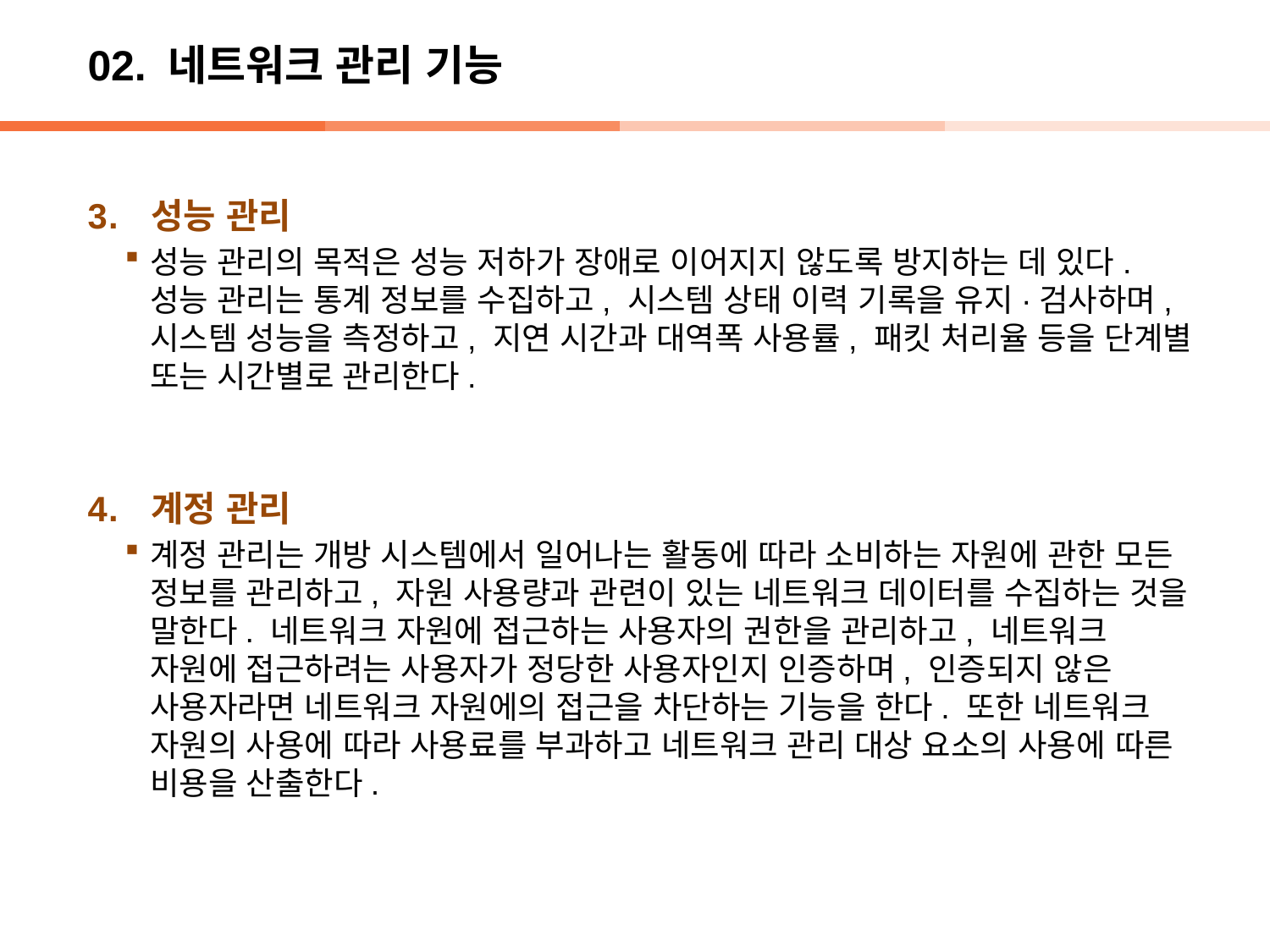

# 02. 네트워크 관리 기능
성능 관리
성능 관리의 목적은 성능 저하가 장애로 이어지지 않도록 방지하는 데 있다. 성능 관리는 통계 정보를 수집하고, 시스템 상태 이력 기록을 유지·검사하며, 시스템 성능을 측정하고, 지연 시간과 대역폭 사용률, 패킷 처리율 등을 단계별 또는 시간별로 관리한다.

계정 관리
계정 관리는 개방 시스템에서 일어나는 활동에 따라 소비하는 자원에 관한 모든 정보를 관리하고, 자원 사용량과 관련이 있는 네트워크 데이터를 수집하는 것을 말한다. 네트워크 자원에 접근하는 사용자의 권한을 관리하고, 네트워크 자원에 접근하려는 사용자가 정당한 사용자인지 인증하며, 인증되지 않은 사용자라면 네트워크 자원에의 접근을 차단하는 기능을 한다. 또한 네트워크 자원의 사용에 따라 사용료를 부과하고 네트워크 관리 대상 요소의 사용에 따른 비용을 산출한다.